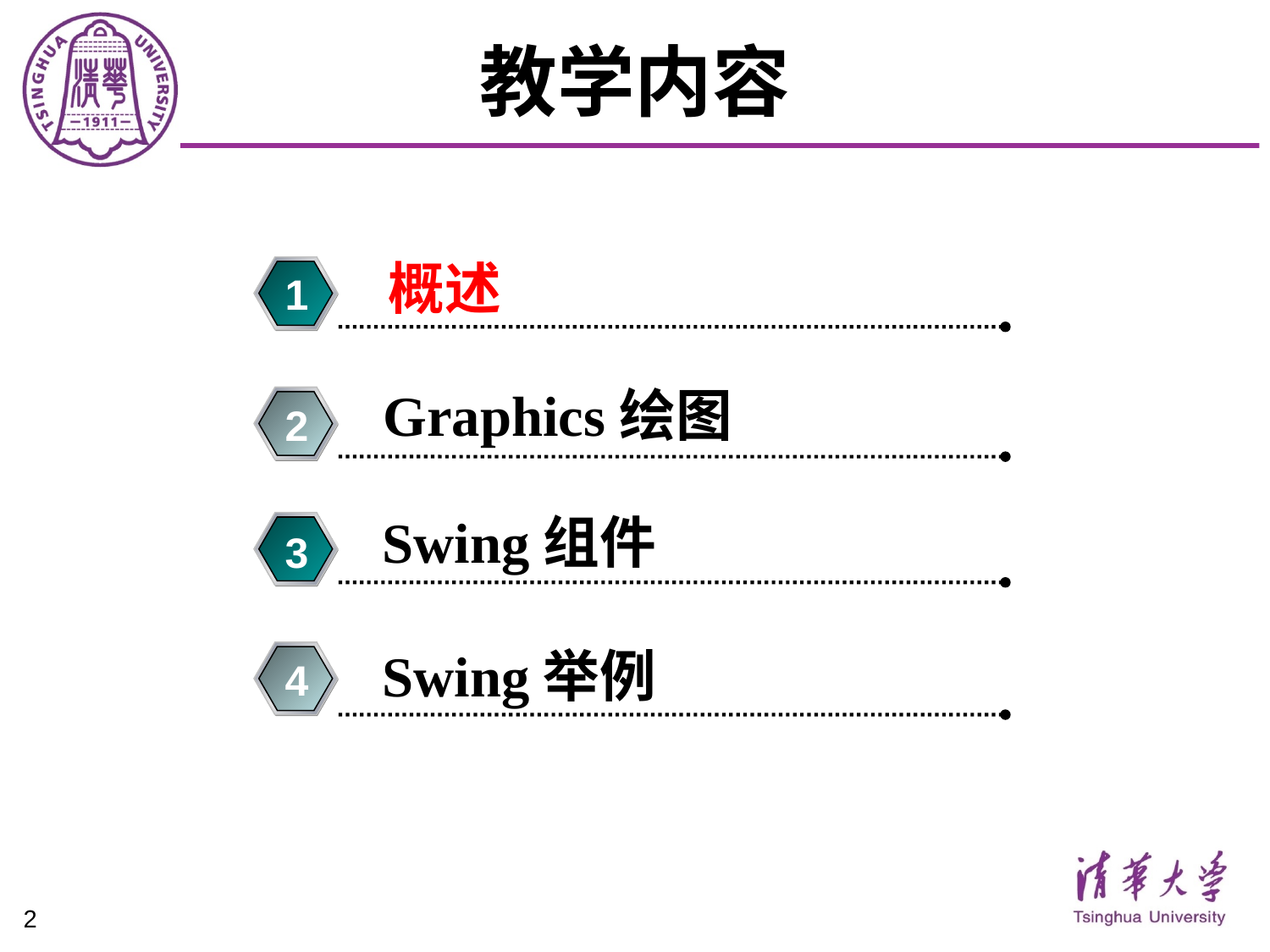

# 教学内容
概述

1

Graphics绘图

2

Swing组件

3

Swing举例

4

2